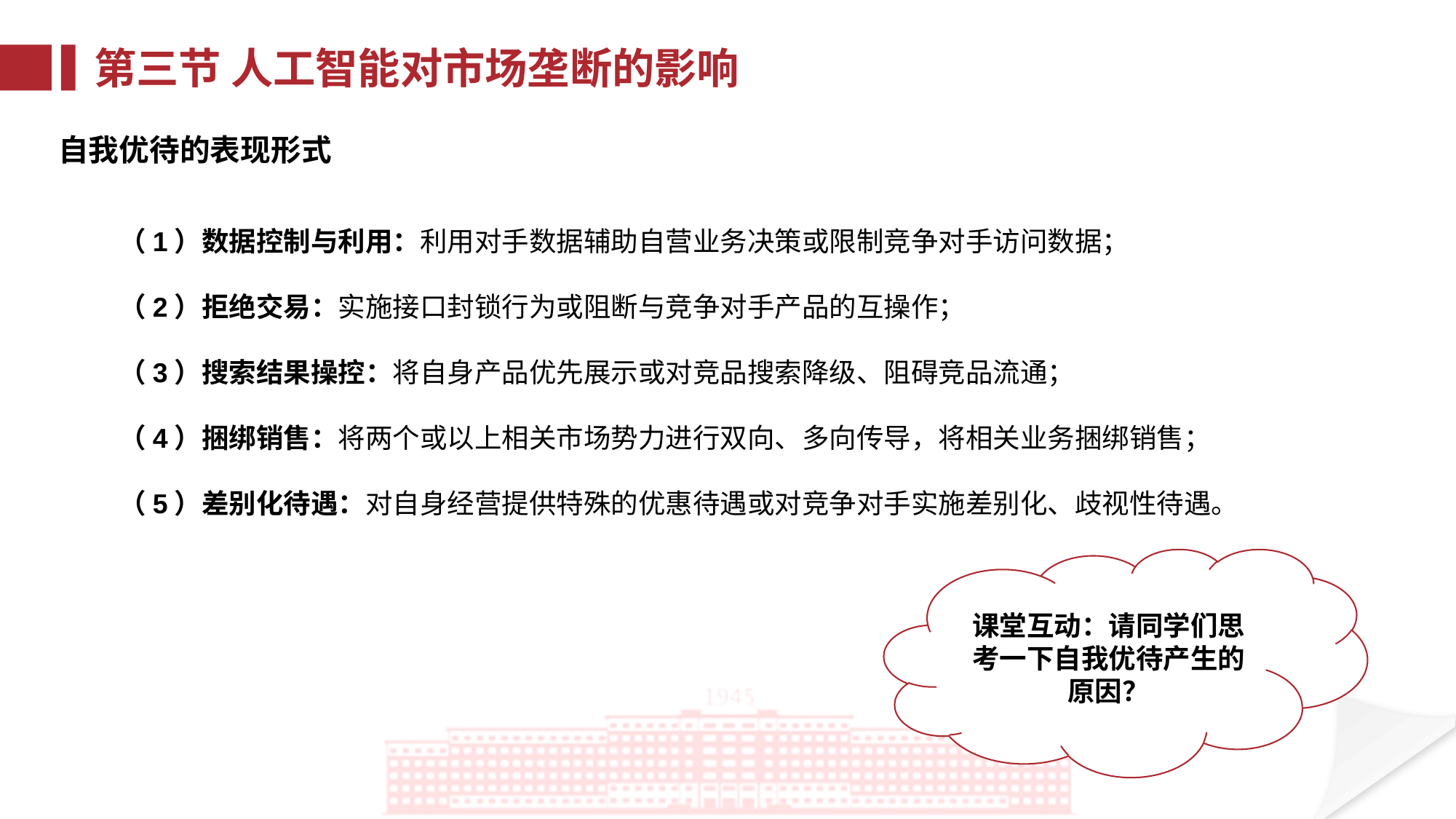

第三节 人工智能对市场垄断的影响

自我优待的表现形式
（1）数据控制与利用：利用对手数据辅助自营业务决策或限制竞争对手访问数据；
（2）拒绝交易：实施接口封锁行为或阻断与竞争对手产品的互操作；
（3）搜索结果操控：将自身产品优先展示或对竞品搜索降级、阻碍竞品流通；
（4）捆绑销售：将两个或以上相关市场势力进行双向、多向传导，将相关业务捆绑销售；
（5）差别化待遇：对自身经营提供特殊的优惠待遇或对竞争对手实施差别化、歧视性待遇。
课堂互动：请同学们思考一下自我优待产生的原因？